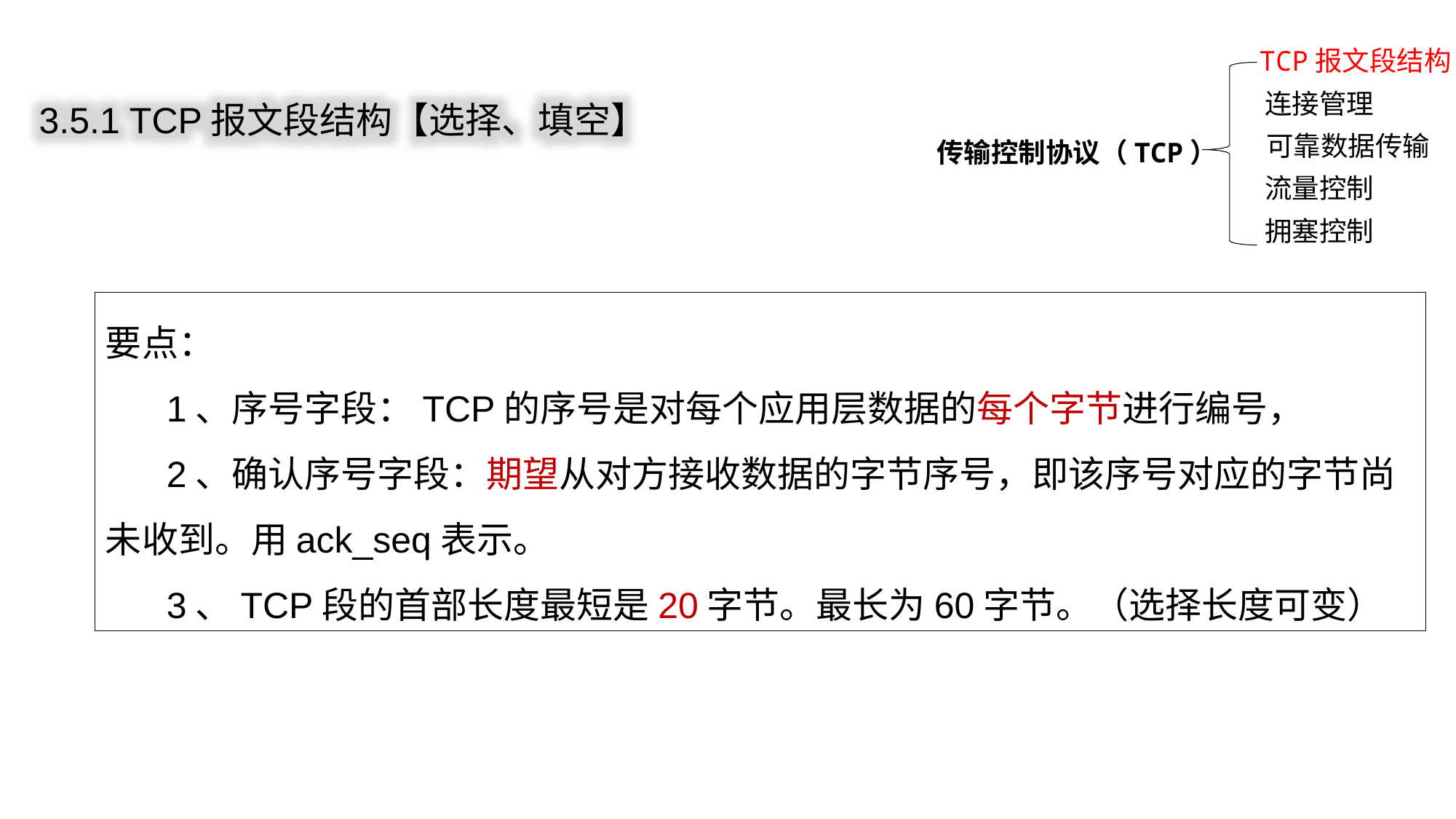

TCP报文段结构

连接管理
传输控制协议（TCP）
可靠数据传输
流量控制
拥塞控制
3.5.1 TCP报文段结构【选择、填空】
要点：
      1、序号字段：TCP的序号是对每个应用层数据的每个字节进行编号，
      2、确认序号字段：期望从对方接收数据的字节序号，即该序号对应的字节尚未收到。用ack_seq表示。
      3、TCP段的首部长度最短是20字节。最长为60字节。（选择长度可变）